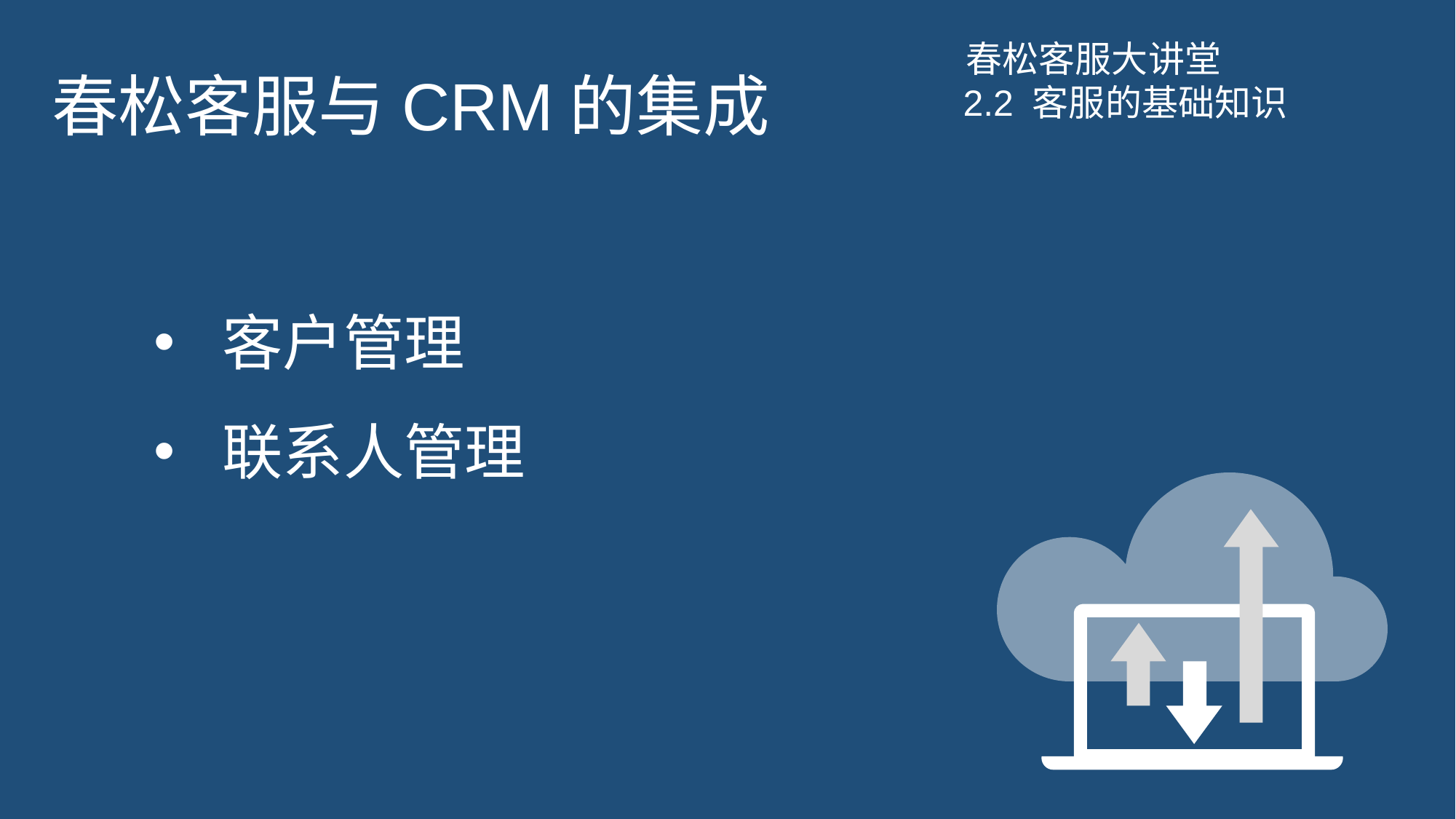

# 春松客服与CRM的集成
春松客服大讲堂
2.2 客服的基础知识
客户管理
联系人管理